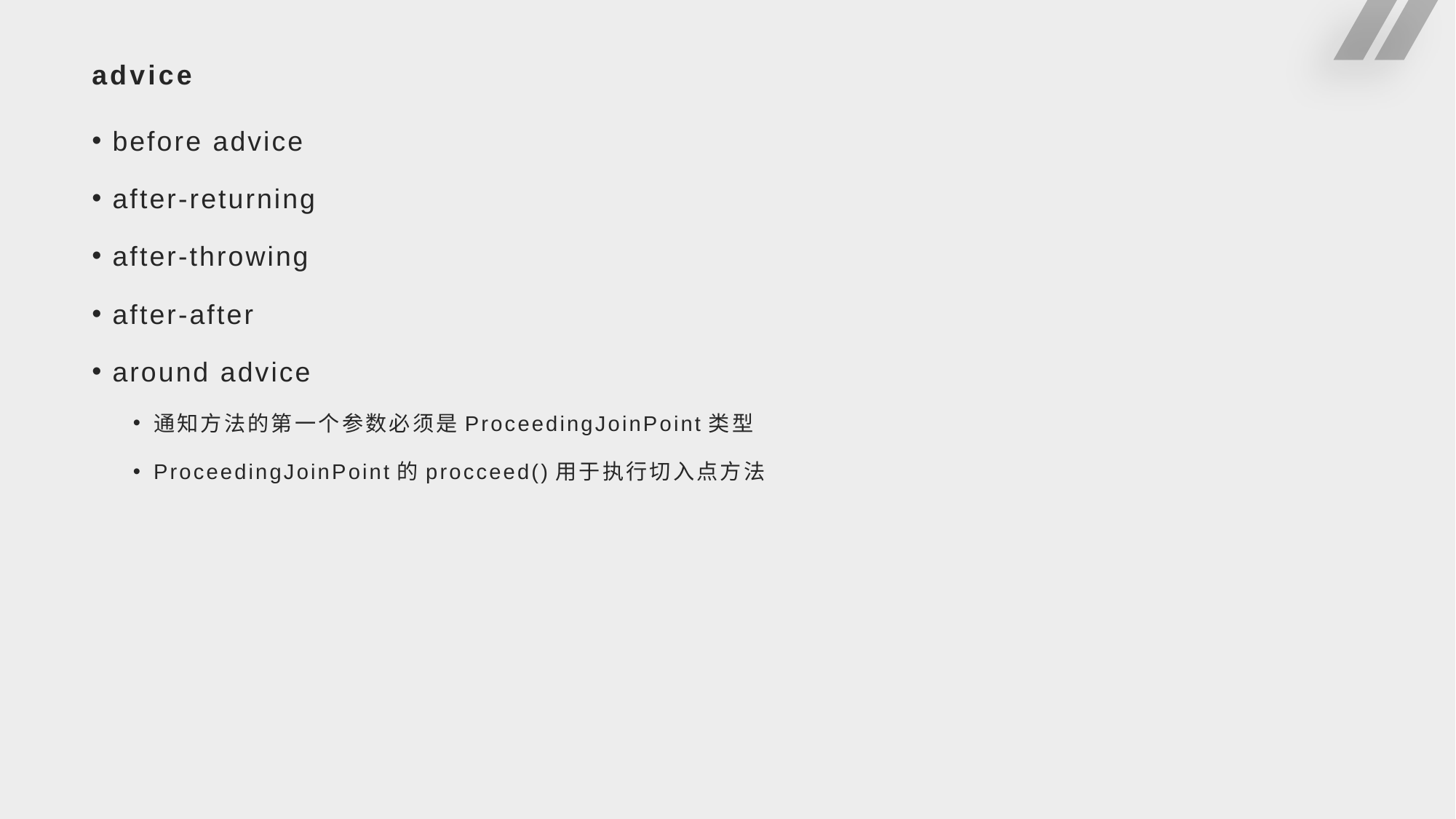

# advice
before advice
after-returning
after-throwing
after-after
around advice
通知方法的第一个参数必须是ProceedingJoinPoint类型
ProceedingJoinPoint的procceed()用于执行切入点方法